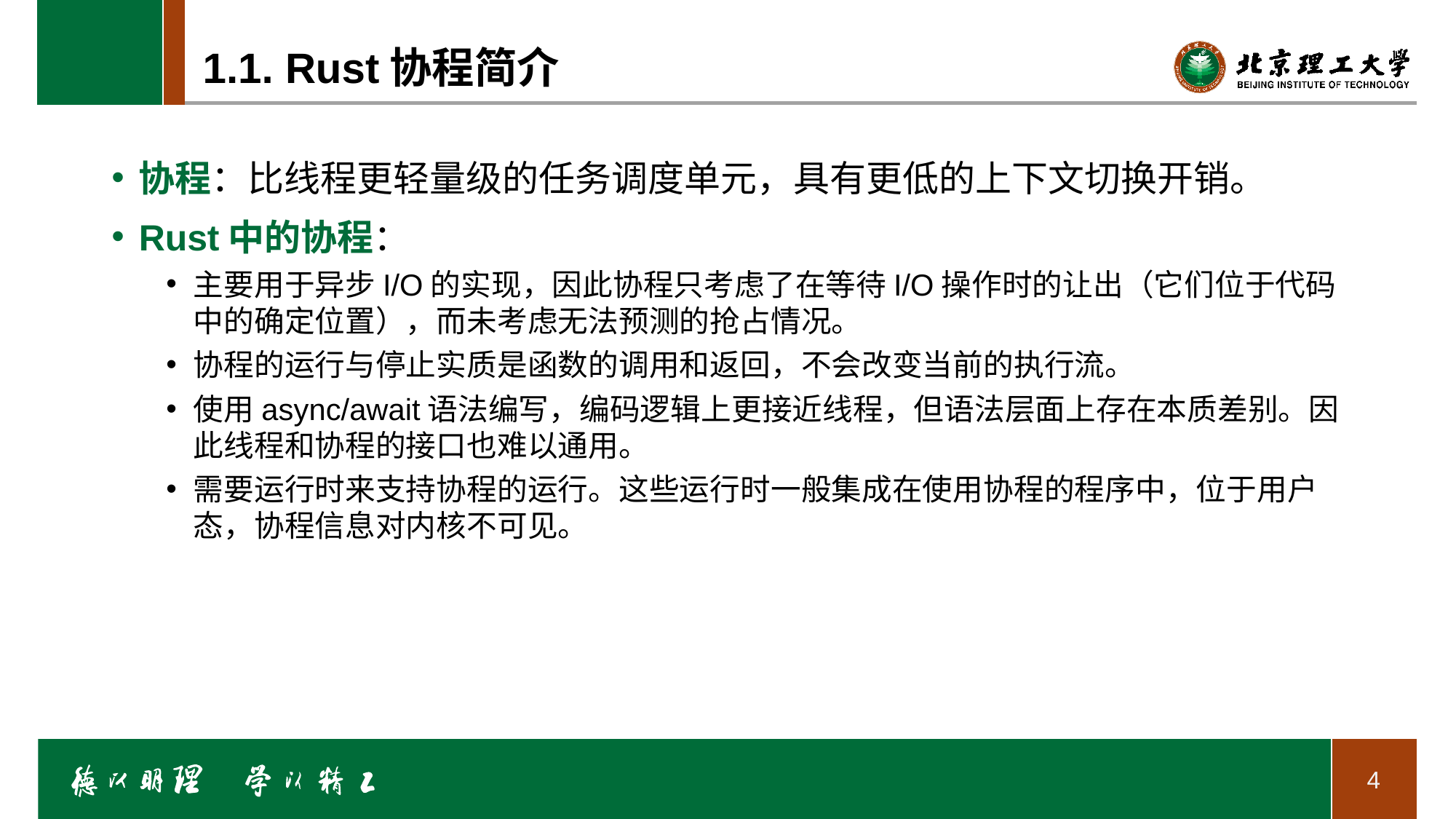

# 1.1. Rust协程简介
协程：比线程更轻量级的任务调度单元，具有更低的上下文切换开销。
Rust中的协程：
主要用于异步I/O的实现，因此协程只考虑了在等待I/O操作时的让出（它们位于代码中的确定位置），而未考虑无法预测的抢占情况。
协程的运行与停止实质是函数的调用和返回，不会改变当前的执行流。
使用async/await语法编写，编码逻辑上更接近线程，但语法层面上存在本质差别。因此线程和协程的接口也难以通用。
需要运行时来支持协程的运行。这些运行时一般集成在使用协程的程序中，位于用户态，协程信息对内核不可见。